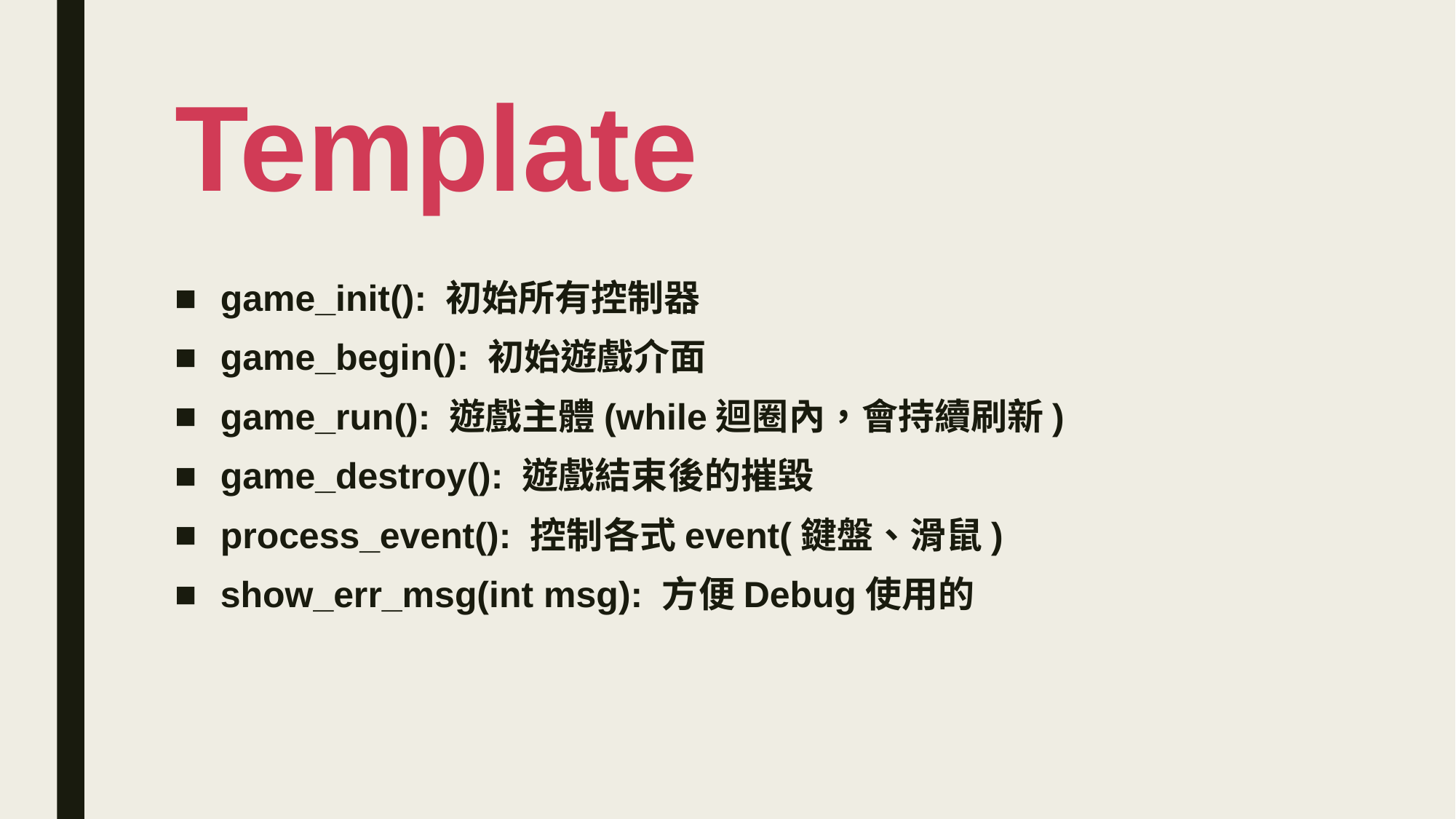

# Template
game_init(): 初始所有控制器
game_begin(): 初始遊戲介面
game_run(): 遊戲主體(while迴圈內，會持續刷新)
game_destroy(): 遊戲結束後的摧毀
process_event(): 控制各式event(鍵盤、滑鼠)
show_err_msg(int msg): 方便Debug使用的